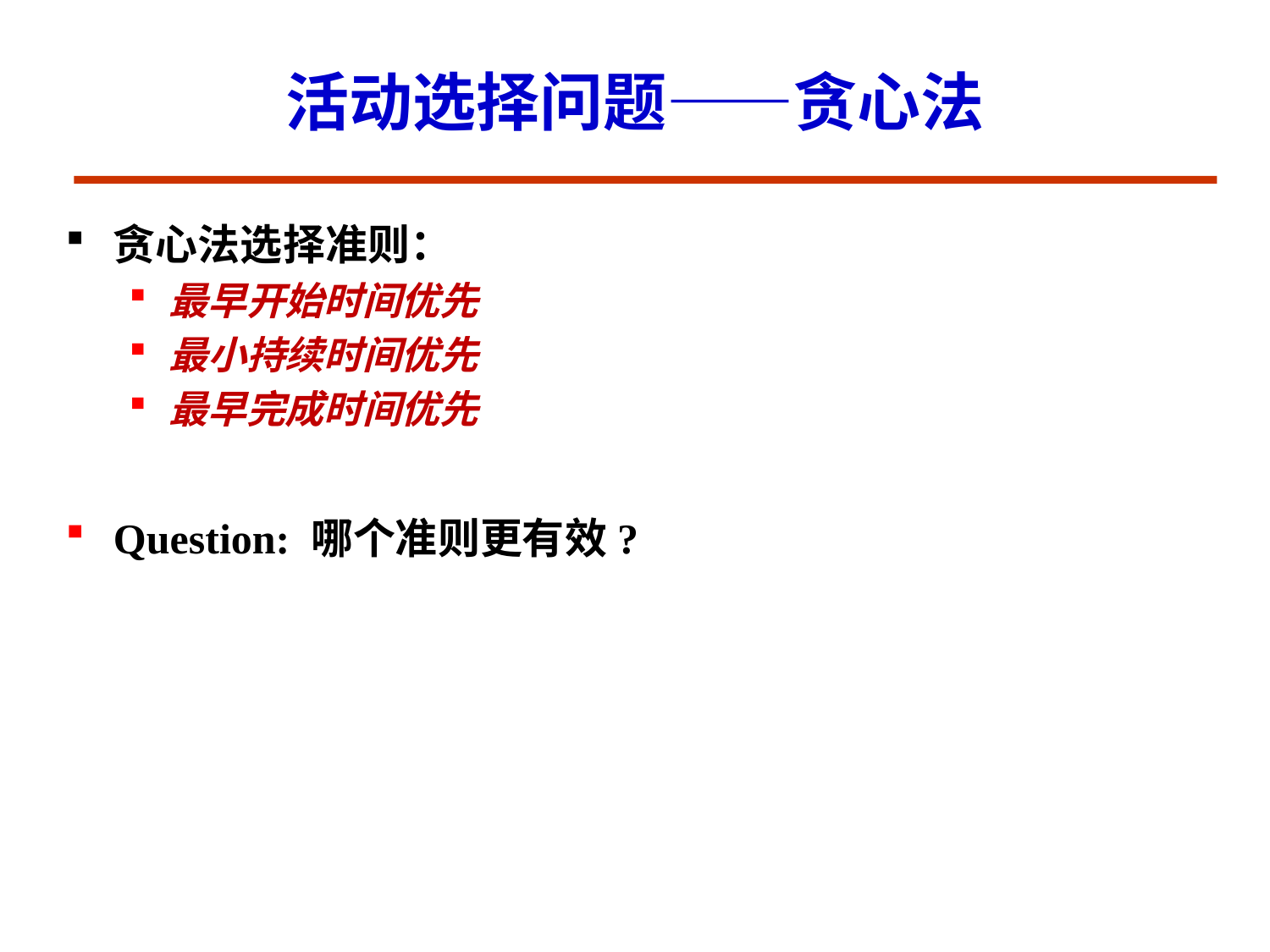

# 活动选择问题——贪心法
贪心法选择准则：
最早开始时间优先
最小持续时间优先
最早完成时间优先

Question: 哪个准则更有效?